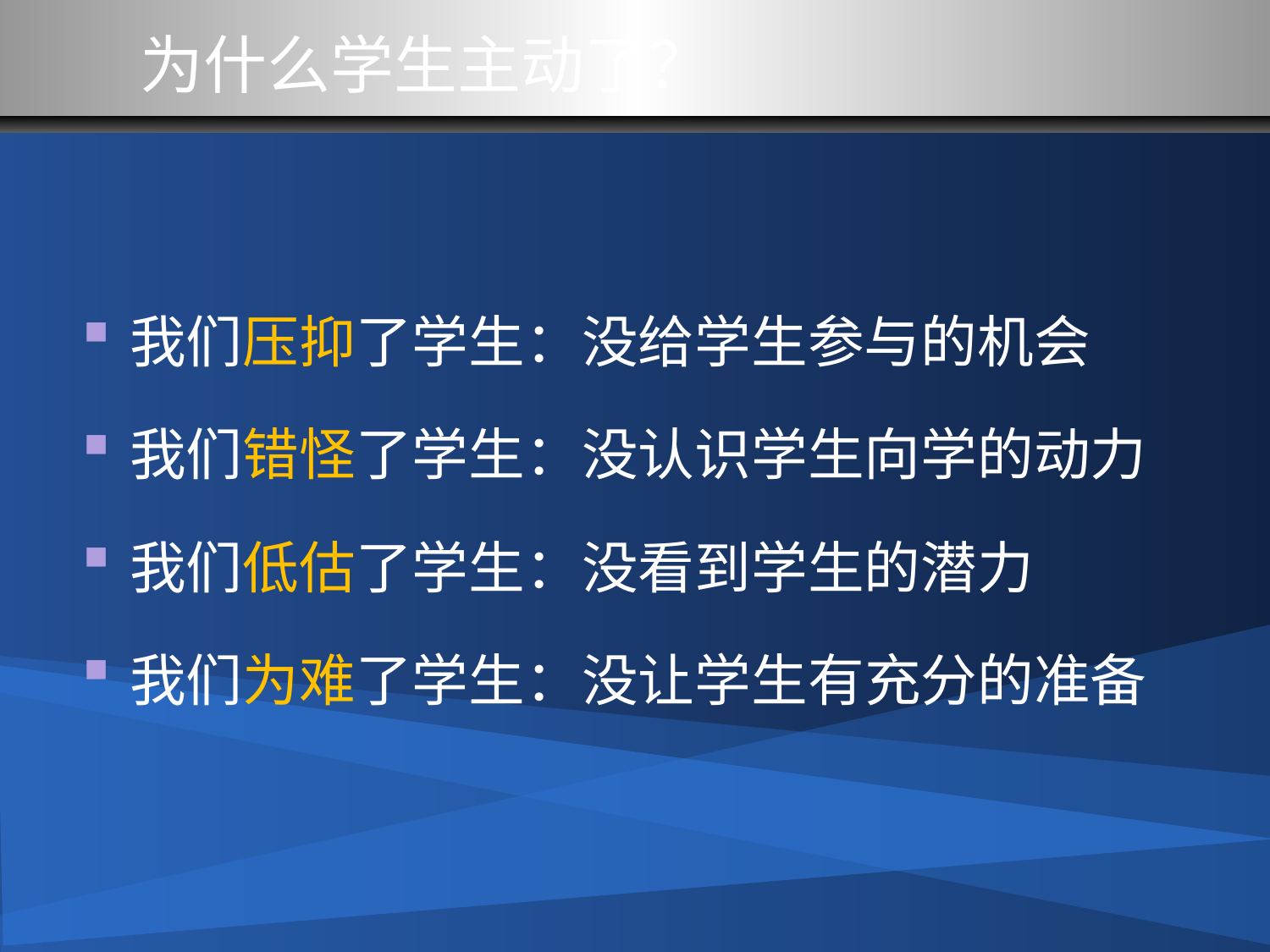

为什么学生主动了？
我们压抑了学生：没给学生参与的机会
我们错怪了学生：没认识学生向学的动力
我们低估了学生：没看到学生的潜力
我们为难了学生：没让学生有充分的准备